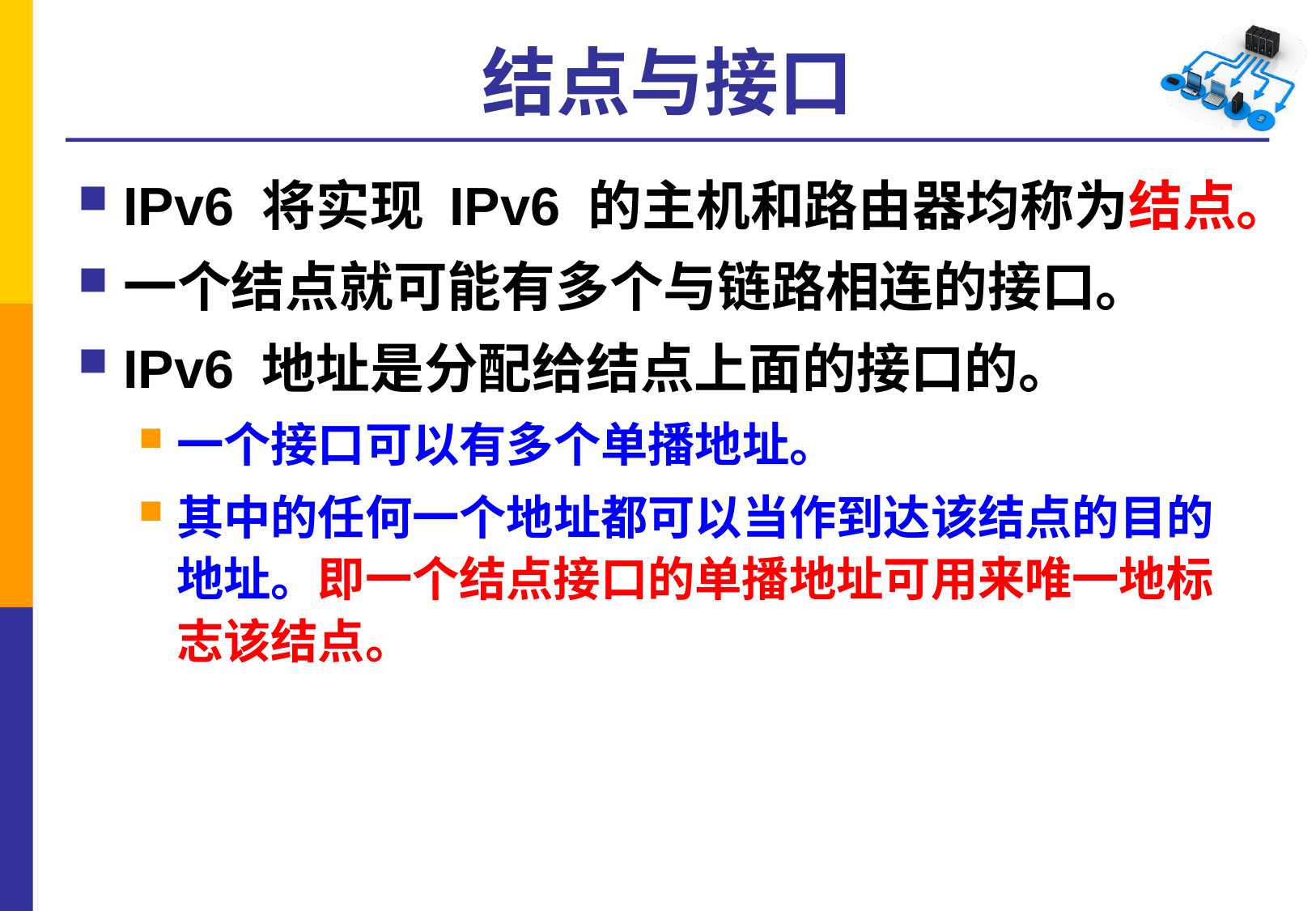

# 结点与接口
IPv6 将实现 IPv6 的主机和路由器均称为结点。
一个结点就可能有多个与链路相连的接口。
IPv6 地址是分配给结点上面的接口的。
一个接口可以有多个单播地址。
其中的任何一个地址都可以当作到达该结点的目的地址。即一个结点接口的单播地址可用来唯一地标志该结点。